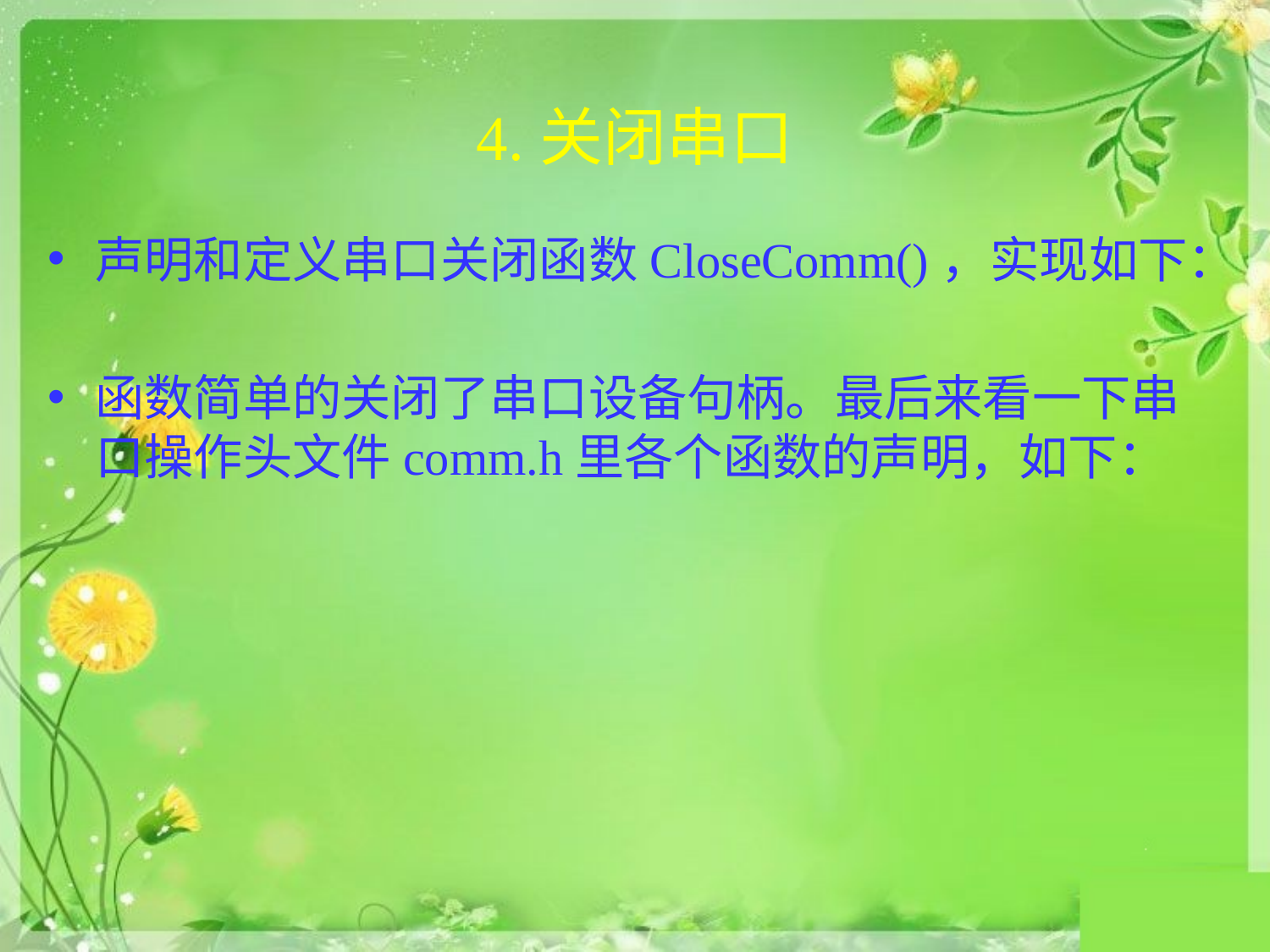

# 4.关闭串口
声明和定义串口关闭函数CloseComm()，实现如下：

函数简单的关闭了串口设备句柄。最后来看一下串口操作头文件comm.h里各个函数的声明，如下：